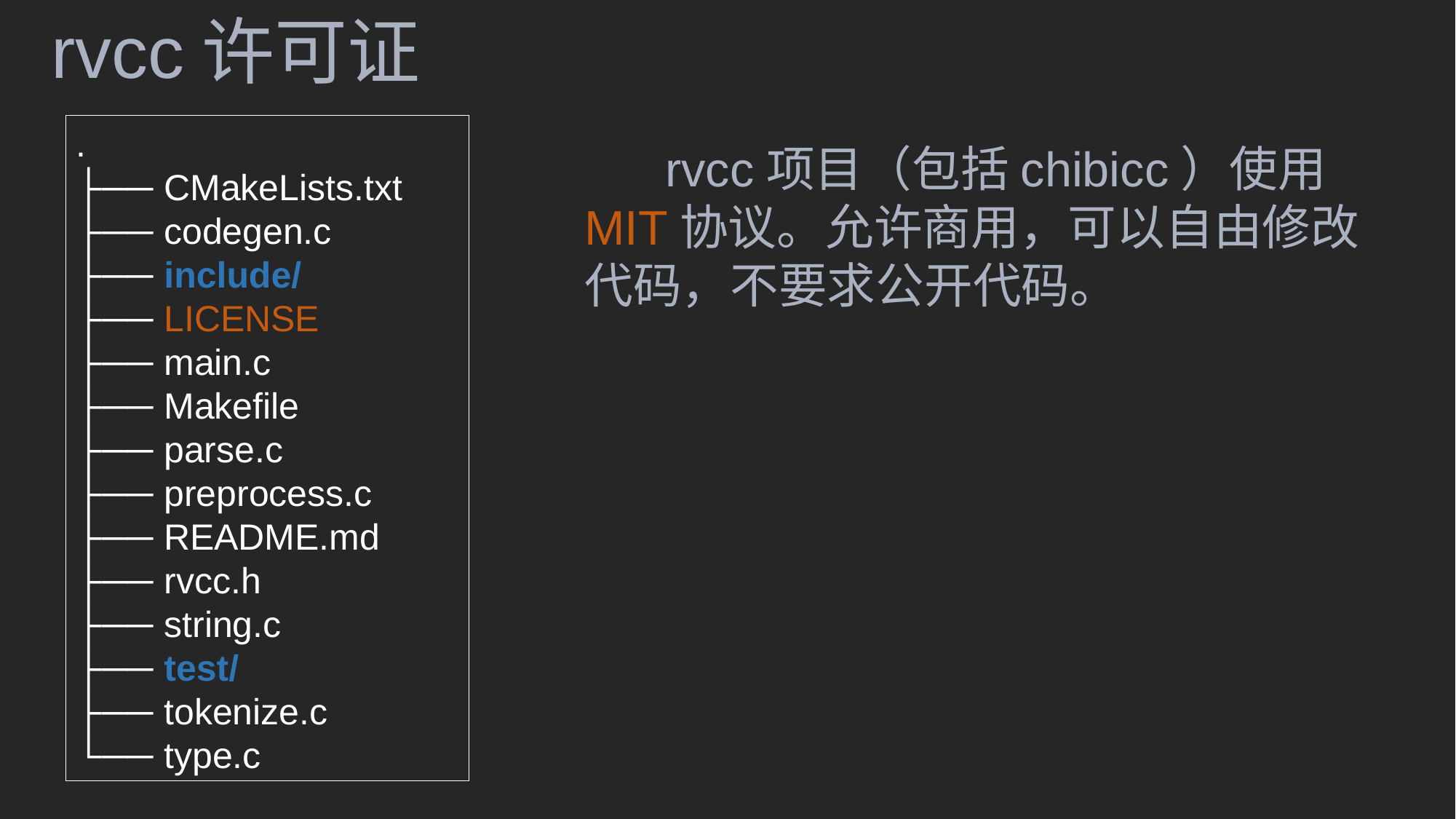

rvcc许可证
.
├── CMakeLists.txt
├── codegen.c
├── include/
├── LICENSE
├── main.c
├── Makefile
├── parse.c
├── preprocess.c
├── README.md
├── rvcc.h
├── string.c
├── test/
├── tokenize.c
└── type.c
      rvcc项目（包括chibicc）使用MIT协议。允许商用，可以自由修改代码，不要求公开代码。